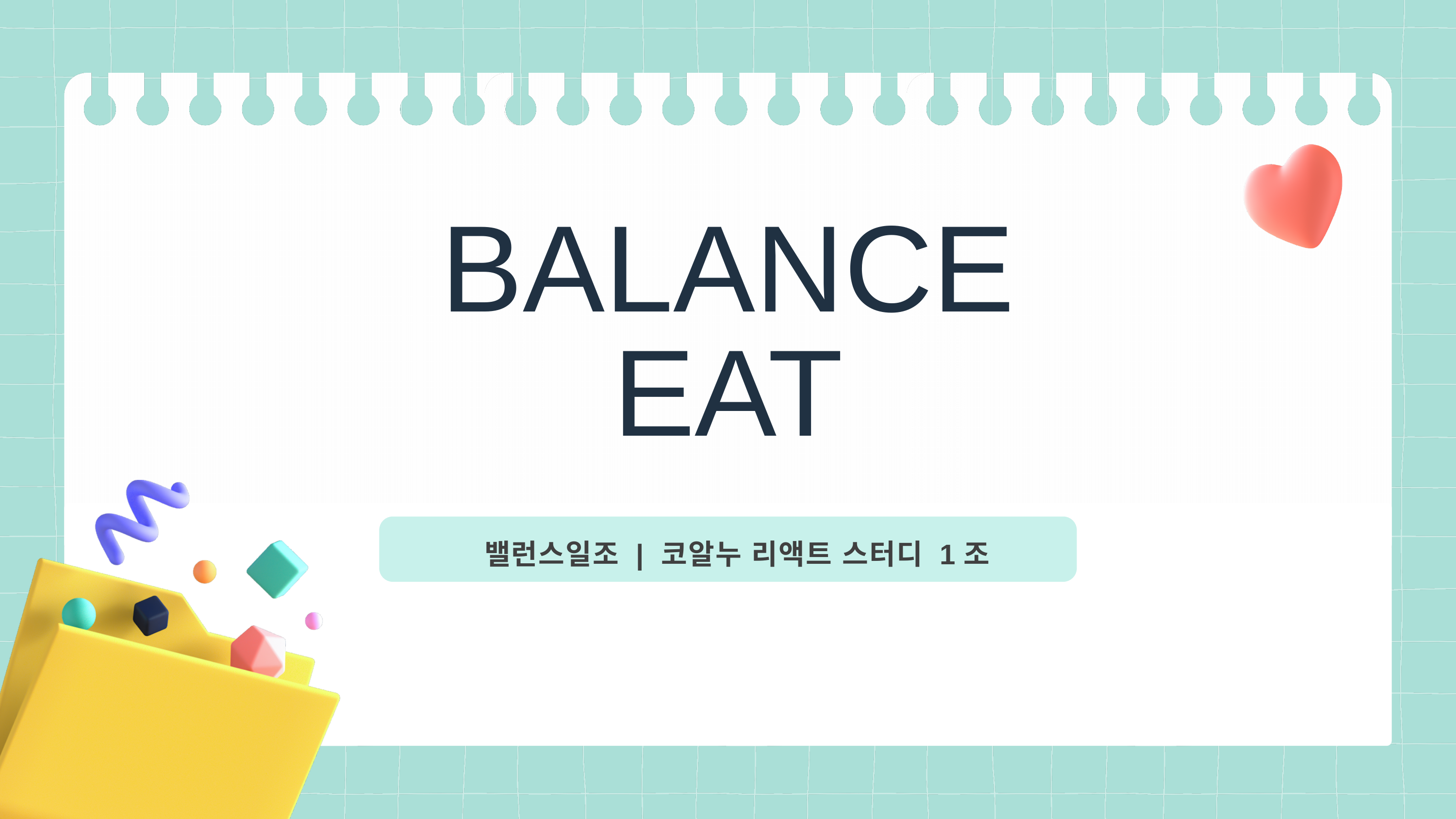

BALANCE EAT

밸런스일조 | 코알누 리액트 스터디 1조